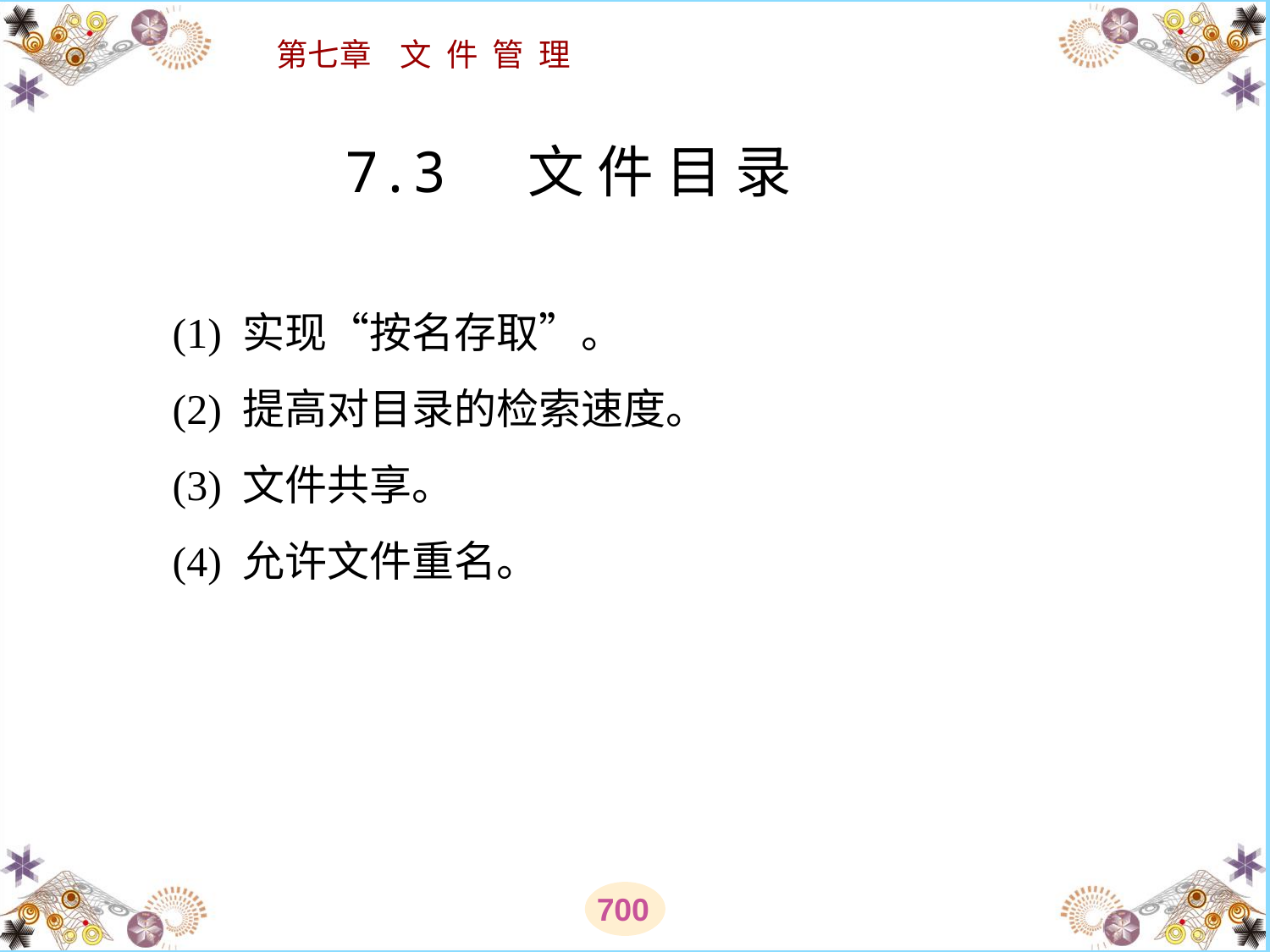

# 7.3  文 件 目 录 　　(1) 实现“按名存取”。 　　(2) 提高对目录的检索速度。 　　(3) 文件共享。 　　(4) 允许文件重名。